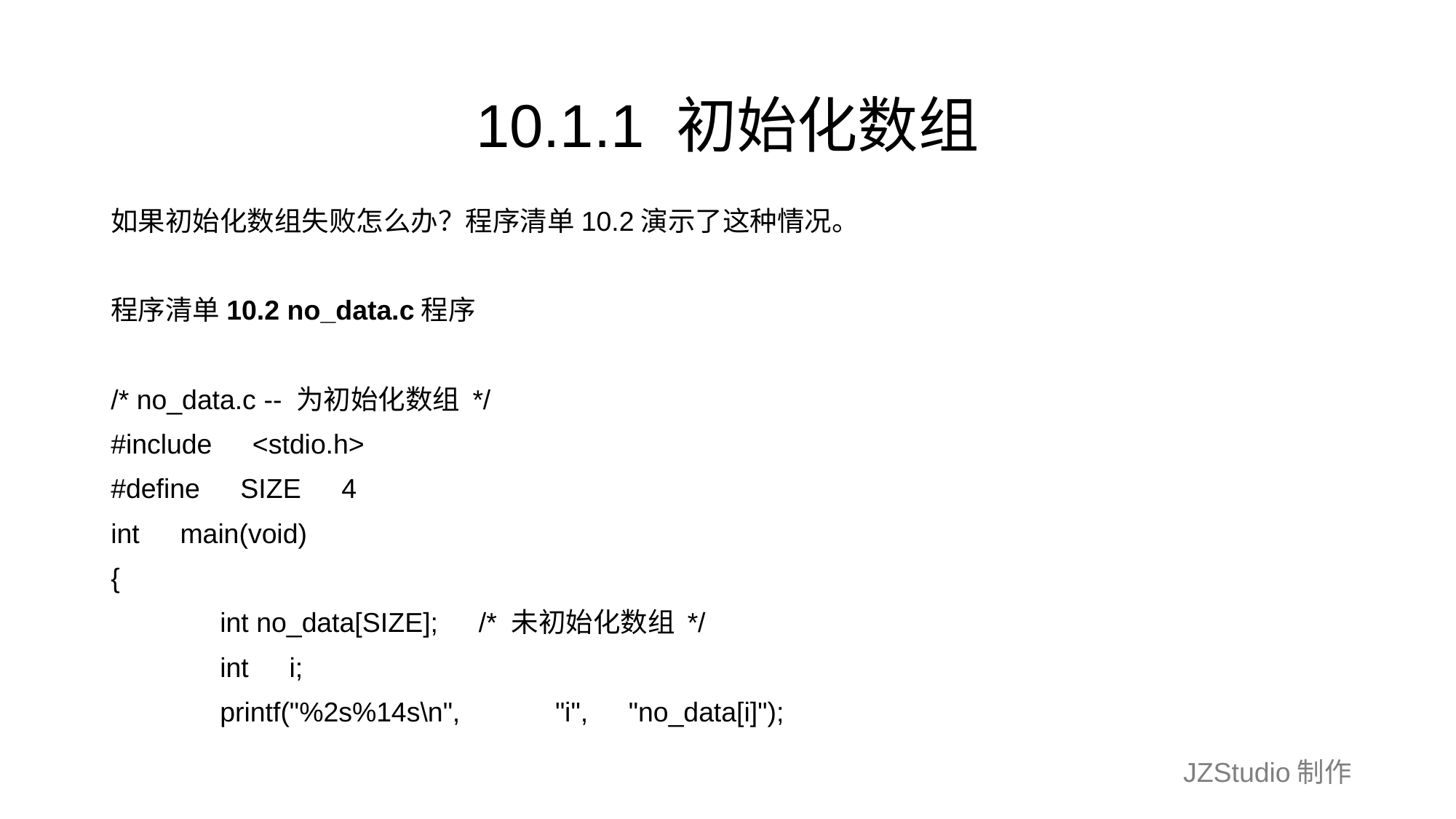

# 10.1.1 初始化数组
如果初始化数组失败怎么办？程序清单10.2演示了这种情况。

程序清单10.2 no_data.c程序

/* no_data.c -- 为初始化数组 */
#include　<stdio.h>
#define　SIZE　4
int　main(void)
{
	int no_data[SIZE];　/* 未初始化数组 */
	int　i;
	printf("%2s%14s\n",　　　"i",　"no_data[i]");